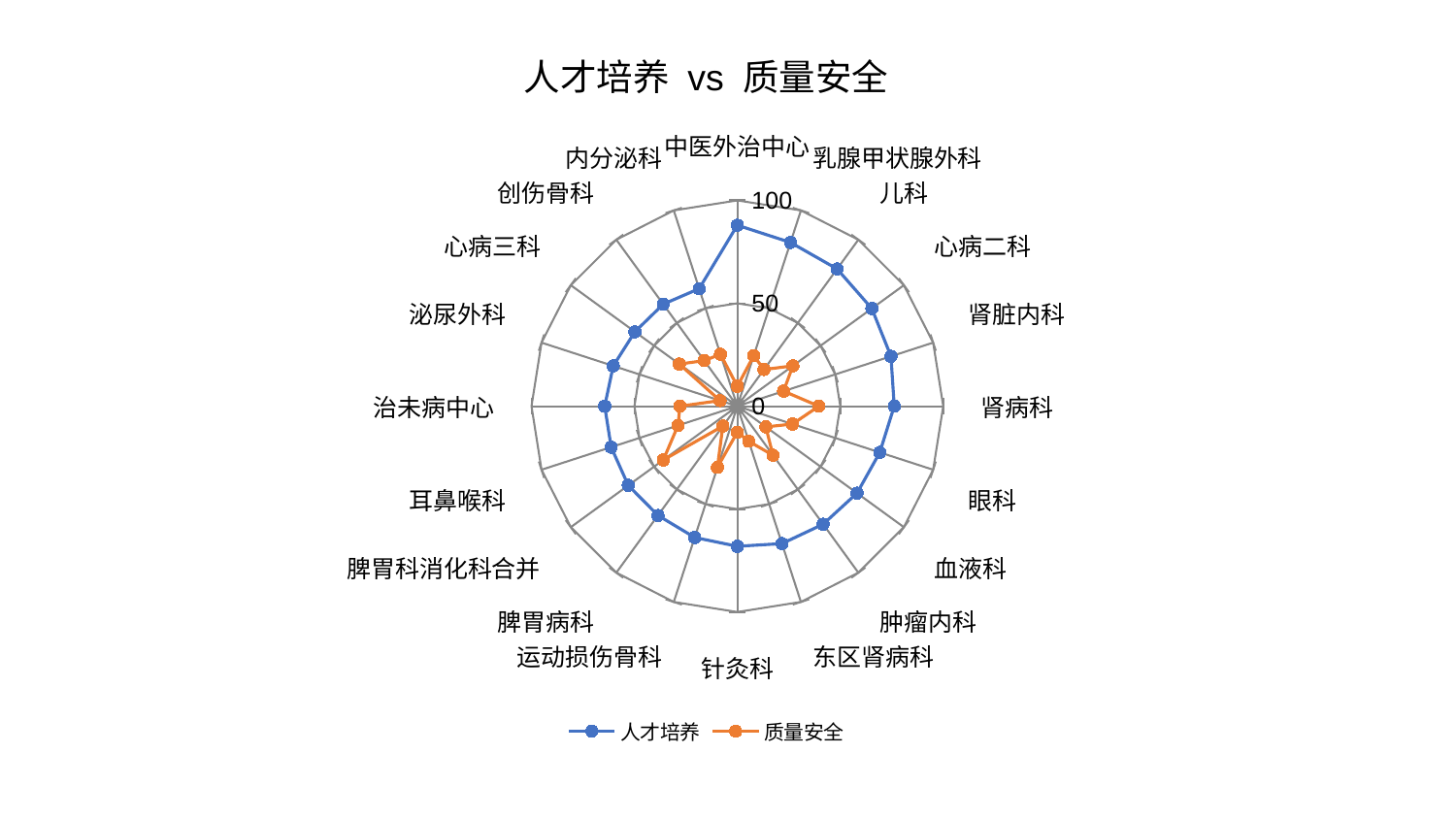

### Chart: 人才培养 vs 质量安全

| Category | 人才培养 | 质量安全 |
|---|---|---|
| 中医外治中心 | 87.92790889141907 | 9.685554714308353 |
| 乳腺甲状腺外科 | 83.6583282734611 | 25.798392943122536 |
| 儿科 | 82.44496719951864 | 22.0448919726108 |
| 心病二科 | 80.75448656323208 | 33.36390251199739 |
| 肾脏内科 | 78.47254634706248 | 23.605444430338114 |
| 肾病科 | 76.20171853475715 | 39.60807525780814 |
| 眼科 | 72.74563137870429 | 28.175124367106786 |
| 血液科 | 71.8712285079899 | 17.10989213569949 |
| 肿瘤内科 | 70.89754970578394 | 29.459536809021706 |
| 东区肾病科 | 70.20741459060731 | 17.91522526954575 |
| 针灸科 | 68.08527230006023 | 12.592053671868138 |
| 运动损伤骨科 | 67.08759836538768 | 31.27919446457065 |
| 脾胃病科 | 65.61773307574866 | 11.95235514547007 |
| 脾胃科消化科合并 | 65.49827096171187 | 44.478691963668794 |
| 耳鼻喉科 | 64.45368229656556 | 30.311695309853654 |
| 治未病中心 | 64.42429765789629 | 27.883421562289307 |
| 泌尿外科 | 63.3930449339343 | 8.8282455596481 |
| 心病三科 | 61.50768573645549 | 34.85918962611525 |
| 创伤骨科 | 61.26081542097696 | 27.3903347083078 |
| 内分泌科 | 60.05166759938785 | 26.523690783542314 |
84